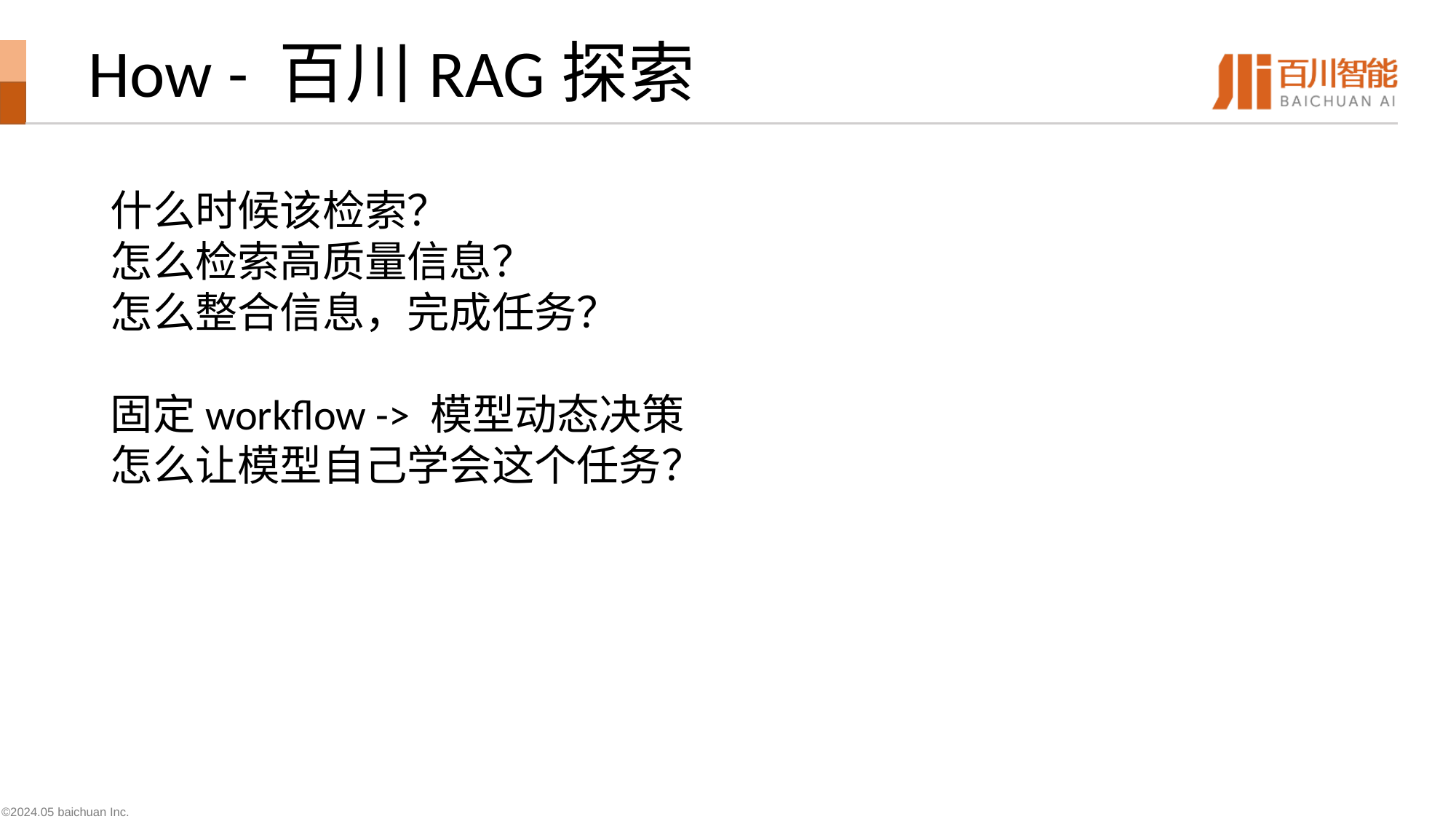

#
How - 百川RAG探索

什么时候该检索？
怎么检索高质量信息？
怎么整合信息，完成任务？

固定workflow -> 模型动态决策
怎么让模型自己学会这个任务？